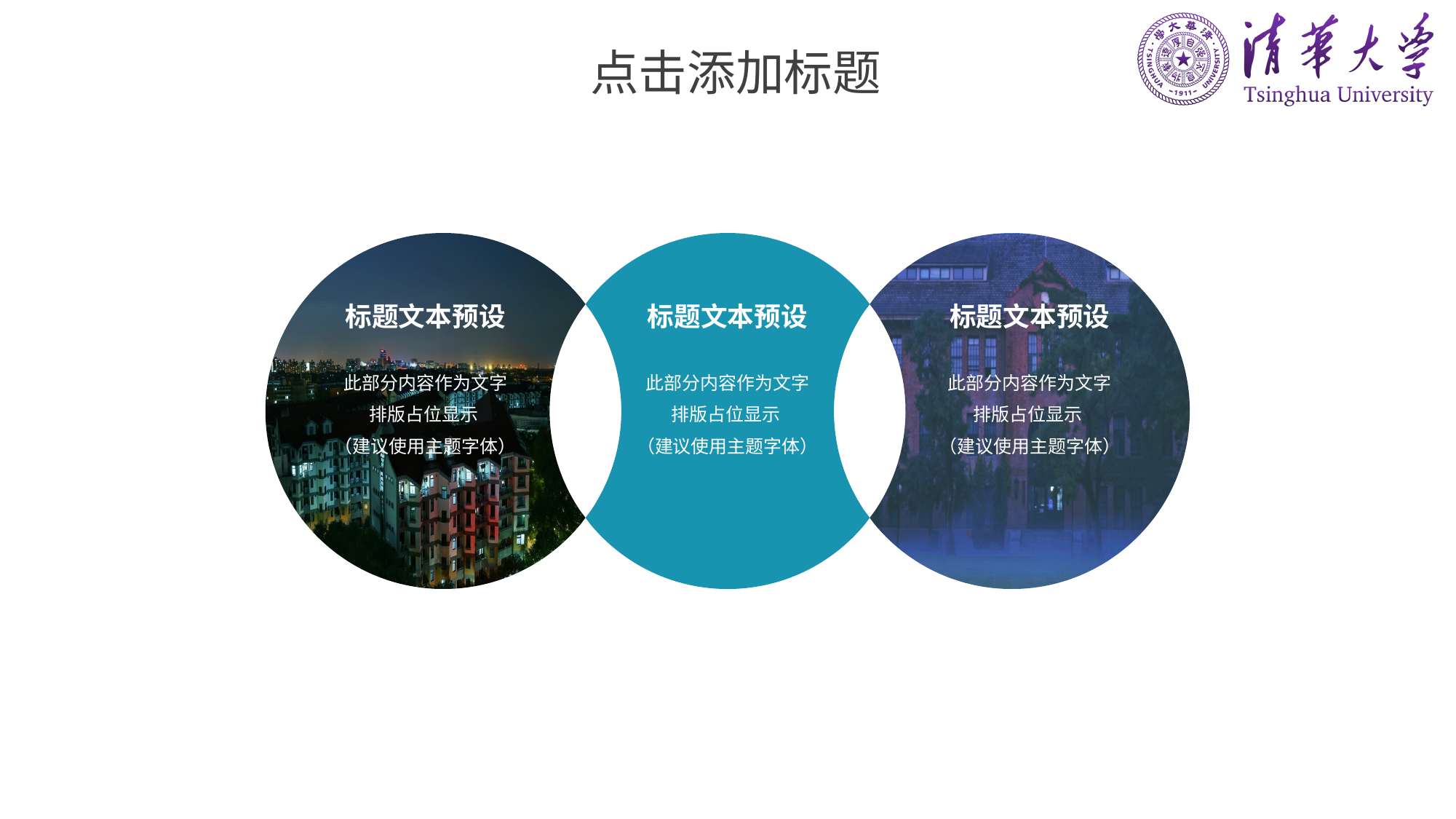

点击添加标题
此部分内容作为文字
排版占位显示
（建议使用主题字体）
此部分内容作为文字
排版占位显示
（建议使用主题字体）
此部分内容作为文字
排版占位显示
（建议使用主题字体）
标题文本预设
标题文本预设
标题文本预设